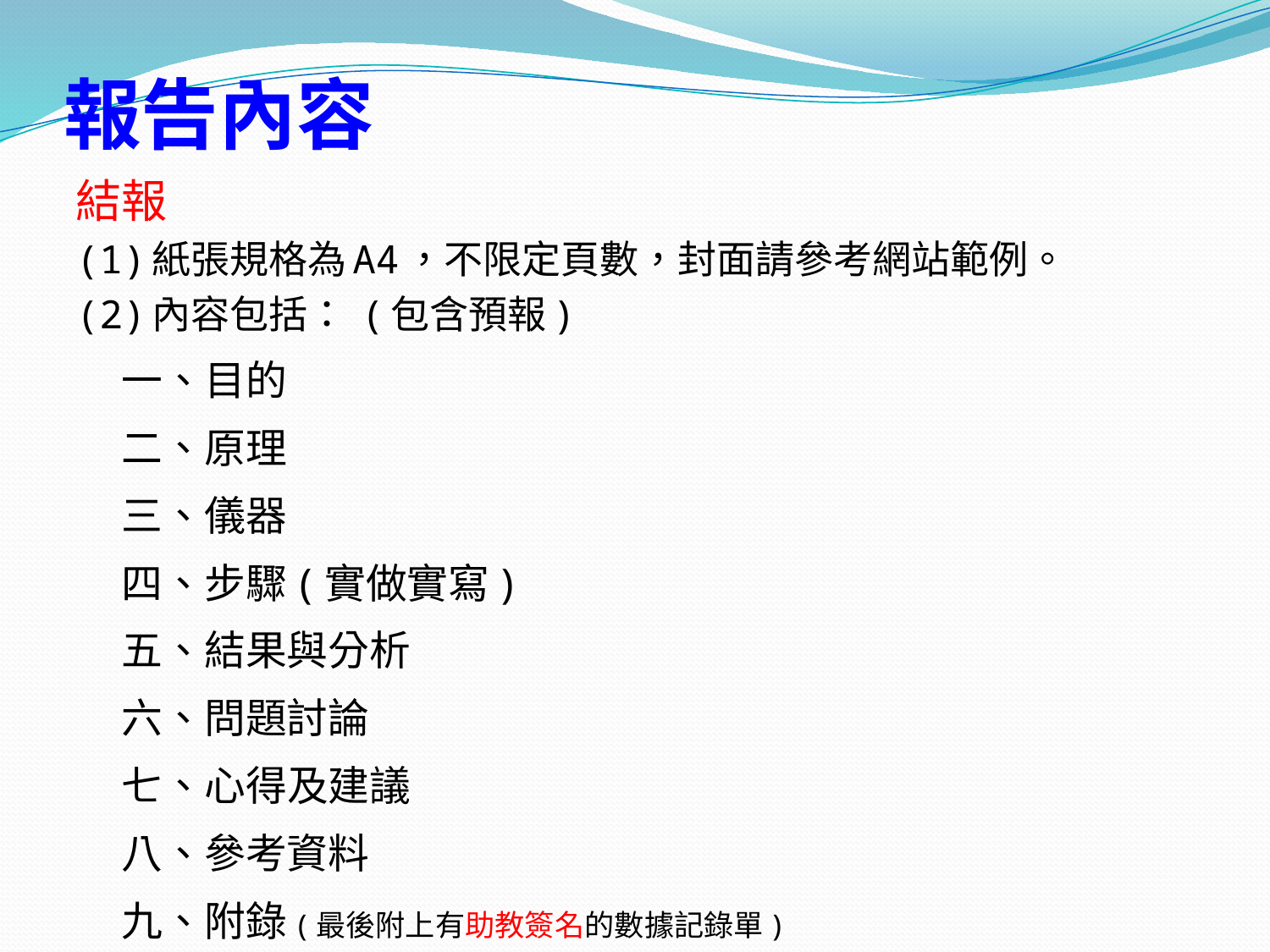

# 報告內容
結報
(1)紙張規格為A4，不限定頁數，封面請參考網站範例。
(2)內容包括： (包含預報)
一、目的
二、原理
三、儀器
四、步驟(實做實寫)
五、結果與分析
六、問題討論
七、心得及建議
八、參考資料
九、附錄(最後附上有助教簽名的數據記錄單)